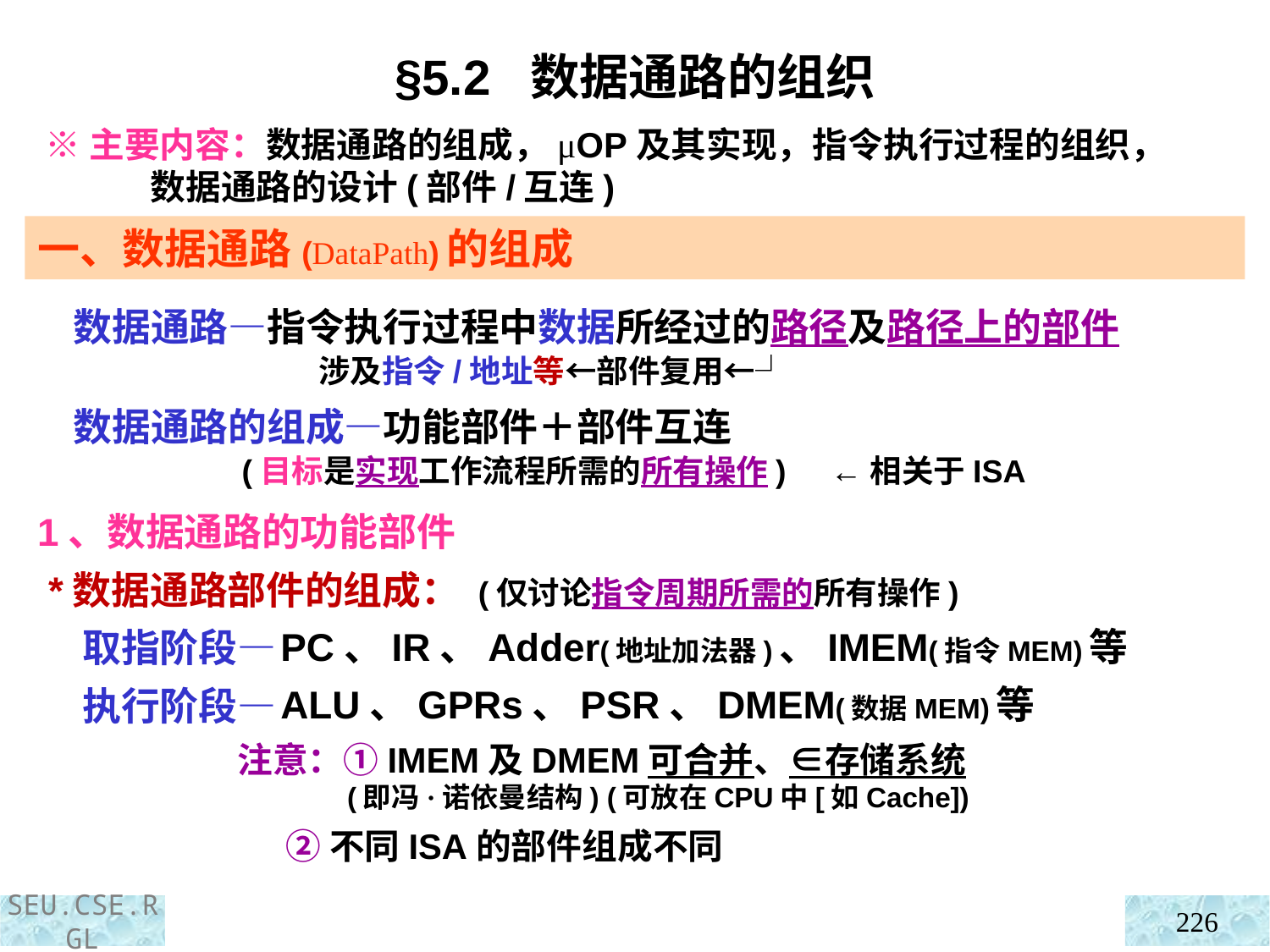

§5.2  数据通路的组织
 ※主要内容：数据通路的组成，μOP及其实现，指令执行过程的组织，
             数据通路的设计(部件/互连)
一、数据通路(DataPath)的组成
   数据通路—指令执行过程中数据所经过的路径及路径上的部件
                                      涉及指令/地址等←部件复用←┘
   数据通路的组成—功能部件＋部件互连
                       (目标是实现工作流程所需的所有操作)     ←相关于ISA
1、数据通路的功能部件
 *数据通路部件的组成： (仅讨论指令周期所需的所有操作)
    取指阶段—
    执行阶段—
    PC、IR、Adder(地址加法器)、IMEM(指令MEM)等
    ALU、GPRs、PSR、DMEM(数据MEM)等
注意：①IMEM及DMEM可合并、∈存储系统
              (即冯·诺依曼结构) (可放在CPU中[如Cache])
      ②不同ISA的部件组成不同
226